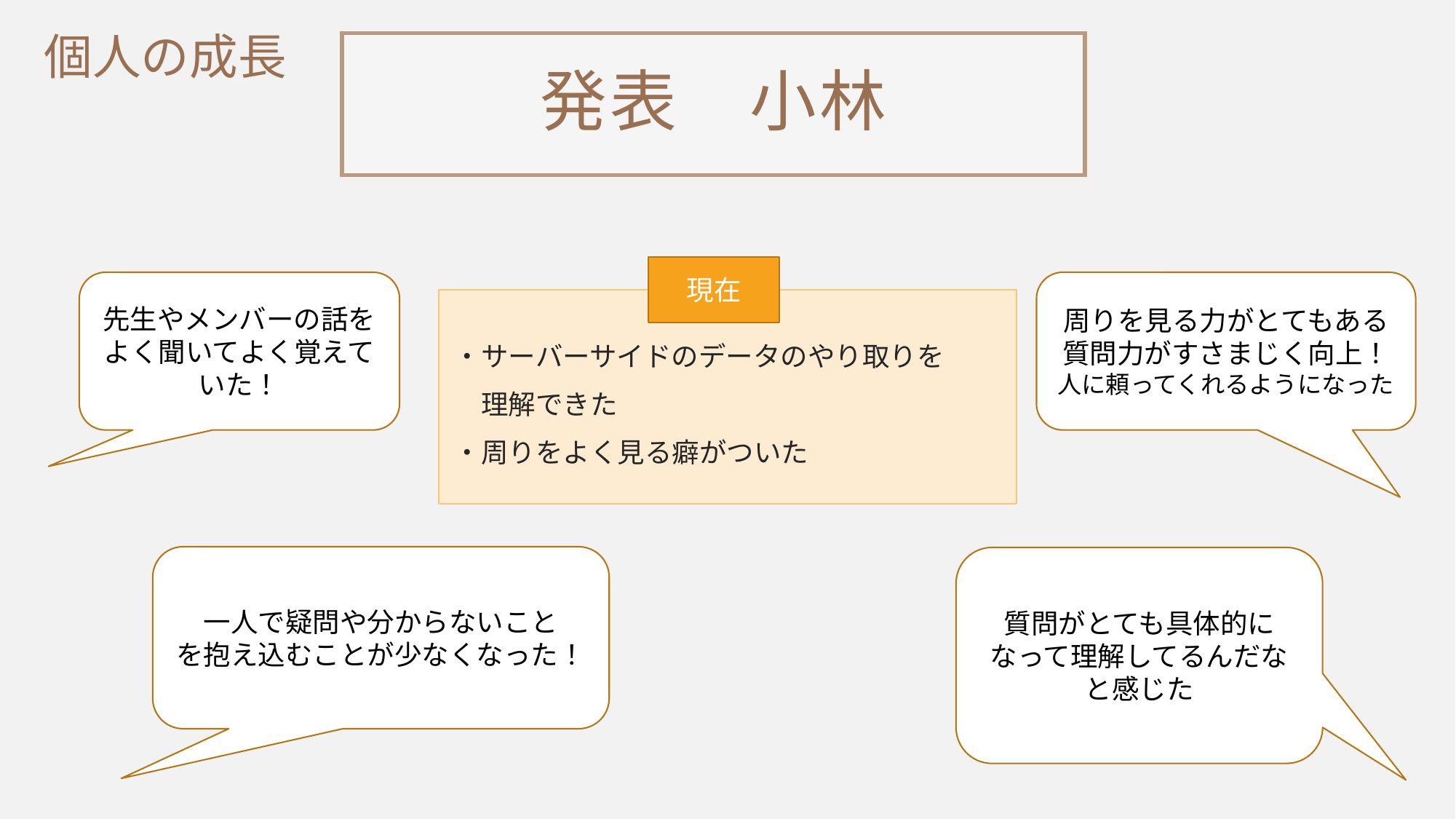

個人の成長
発表　小林
現在
先生やメンバーの話をよく聞いてよく覚えていた！
周りを見る力がとてもある
質問力がすさまじく向上！人に頼ってくれるようになった

・サーバーサイドのデータのやり取りを
　理解できた
・周りをよく見る癖がついた
一人で疑問や分からないこと
を抱え込むことが少なくなった！
質問がとても具体的になって理解してるんだなと感じた